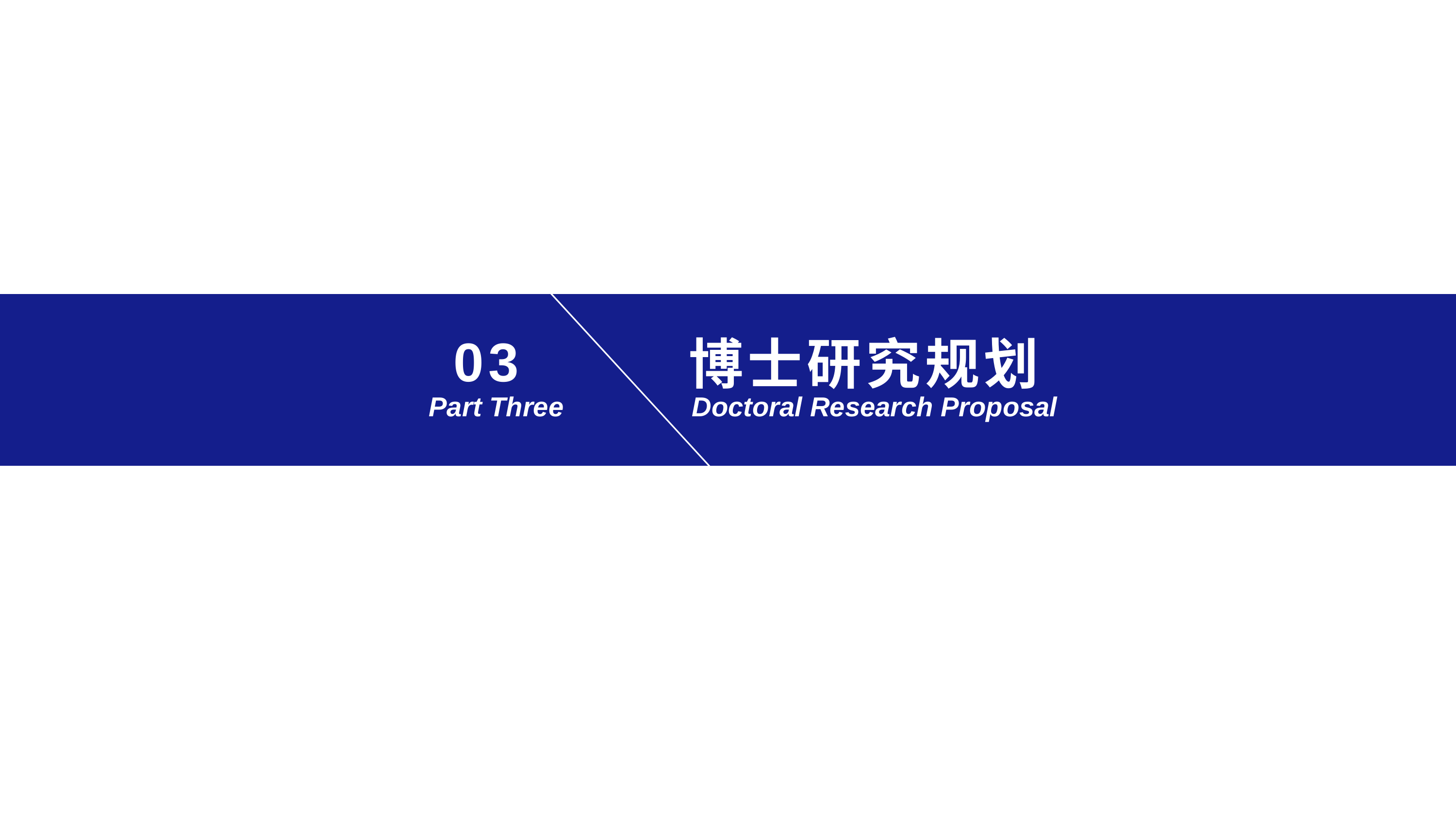

03

博士研究规划

Part Three

Doctoral Research Proposal